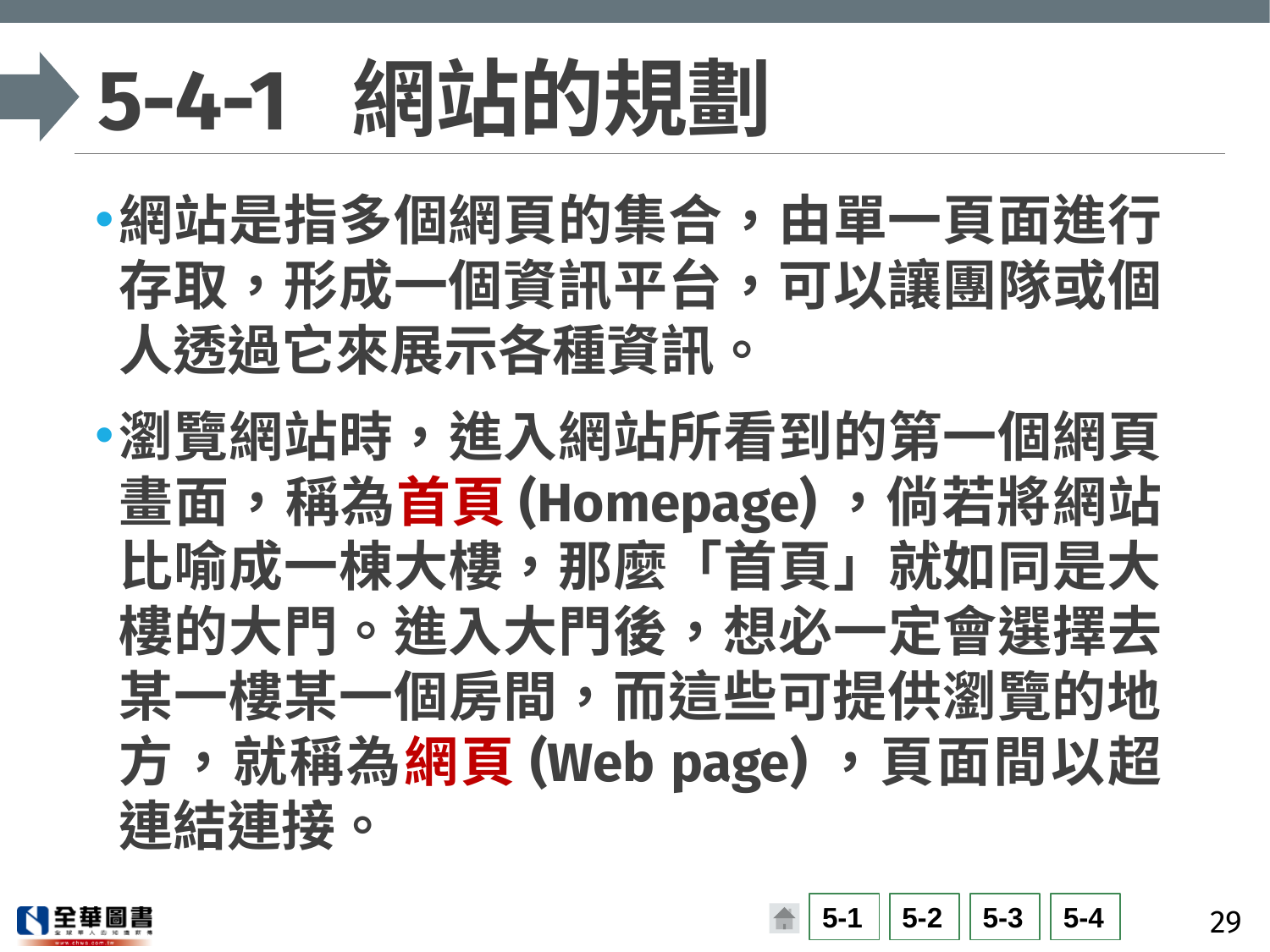

# 5-4-1	網站的規劃
網站是指多個網頁的集合，由單一頁面進行存取，形成一個資訊平台，可以讓團隊或個人透過它來展示各種資訊。
瀏覽網站時，進入網站所看到的第一個網頁畫面，稱為首頁(Homepage)，倘若將網站比喻成一棟大樓，那麼「首頁」就如同是大樓的大門。進入大門後，想必一定會選擇去某一樓某一個房間，而這些可提供瀏覽的地方，就稱為網頁(Web page)，頁面間以超連結連接。
29